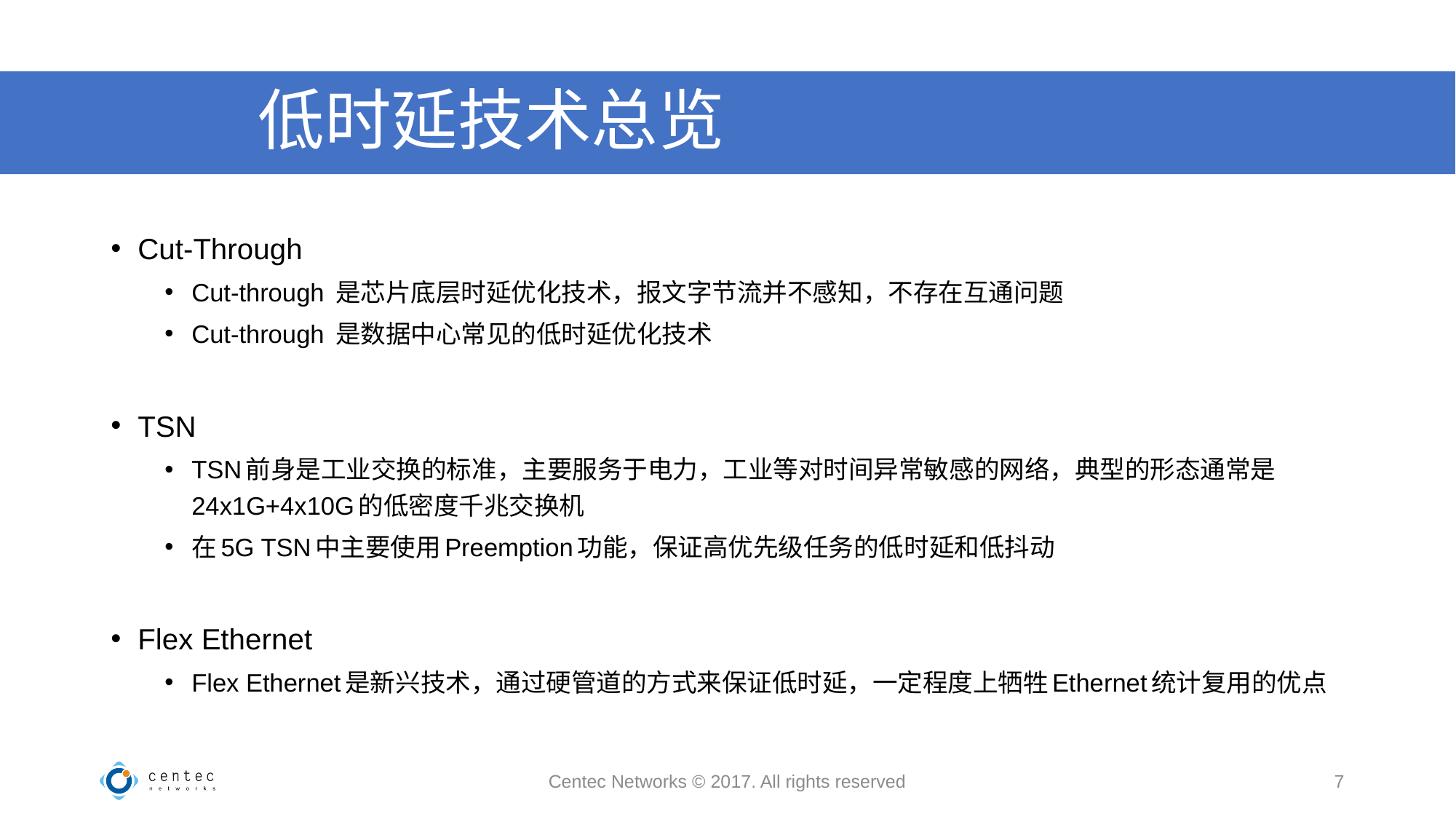

# 低时延技术总览
Cut-Through
Cut-through 是芯片底层时延优化技术，报文字节流并不感知，不存在互通问题
Cut-through 是数据中心常见的低时延优化技术

TSN
TSN前身是工业交换的标准，主要服务于电力，工业等对时间异常敏感的网络，典型的形态通常是24x1G+4x10G的低密度千兆交换机
在5G TSN中主要使用Preemption功能，保证高优先级任务的低时延和低抖动

Flex Ethernet
Flex Ethernet是新兴技术，通过硬管道的方式来保证低时延，一定程度上牺牲Ethernet统计复用的优点
Centec Networks © 2017. All rights reserved
7